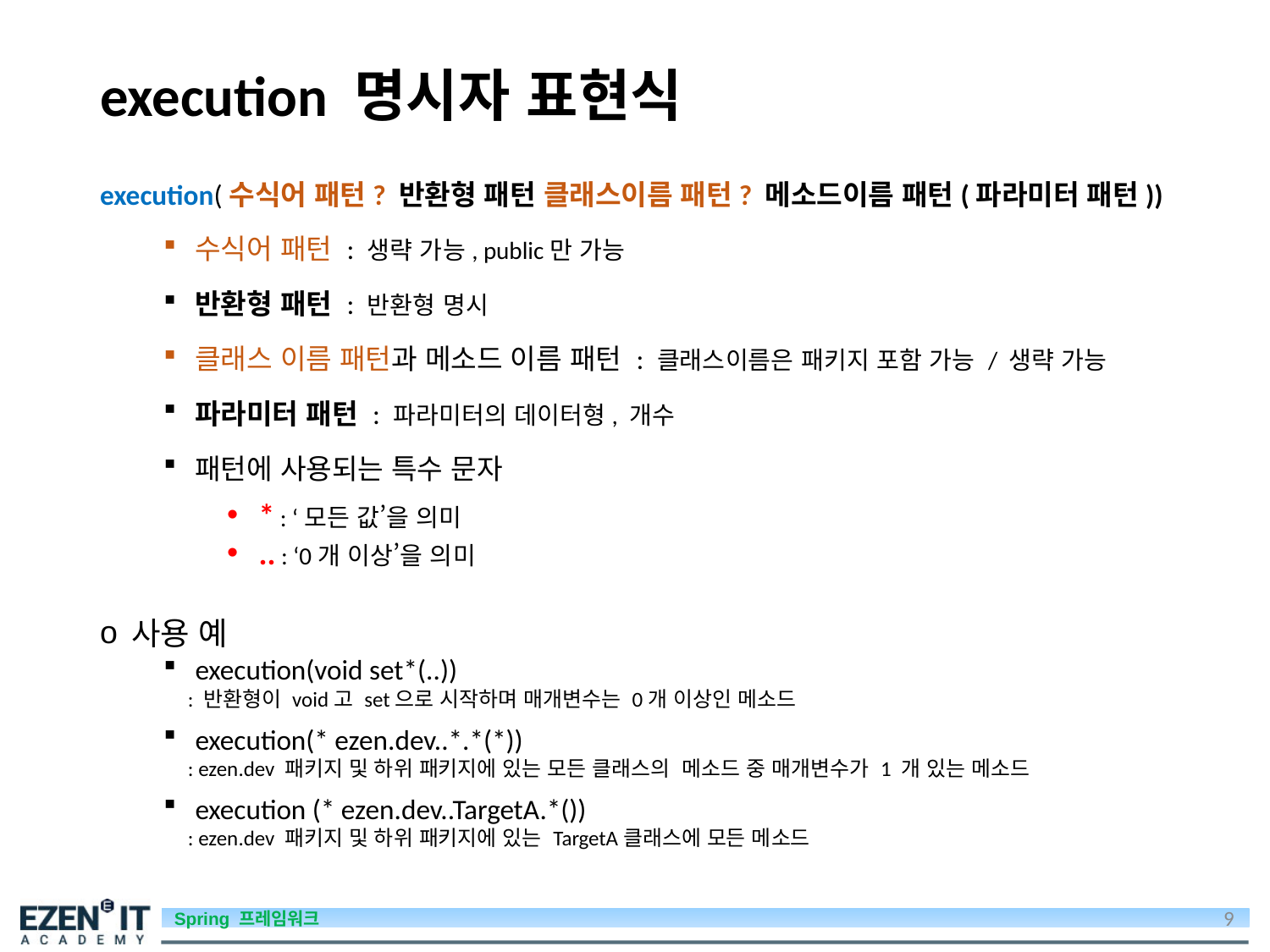

# execution 명시자 표현식
execution(수식어 패턴? 반환형 패턴 클래스이름 패턴? 메소드이름 패턴(파라미터 패턴))
수식어 패턴 : 생략 가능, public만 가능
반환형 패턴 : 반환형 명시
클래스 이름 패턴과 메소드 이름 패턴 : 클래스이름은 패키지 포함 가능 / 생략 가능
파라미터 패턴 : 파라미터의 데이터형, 개수
패턴에 사용되는 특수 문자
* : ‘모든 값’을 의미
.. : ‘0개 이상’을 의미
사용 예
execution(void set*(..))
     : 반환형이 void고 set으로 시작하며 매개변수는 0개 이상인 메소드
execution(* ezen.dev..*.*(*))
     : ezen.dev 패키지 및 하위 패키지에 있는 모든 클래스의  메소드 중 매개변수가 1 개 있는 메소드
execution (* ezen.dev..TargetA.*())
     : ezen.dev 패키지 및 하위 패키지에 있는 TargetA클래스에 모든 메소드
9